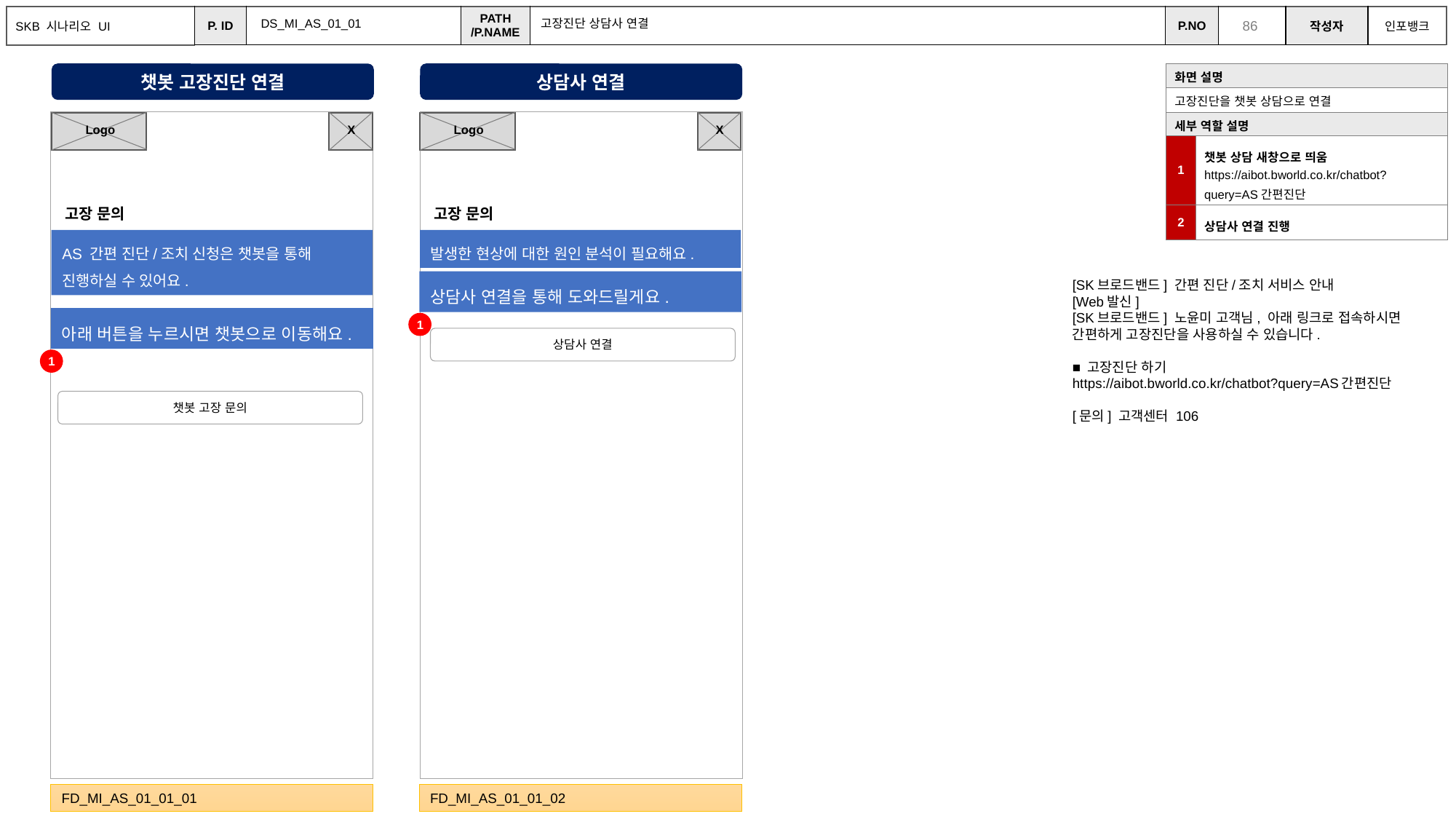

DS_MI_AS_01_01
고장진단 상담사 연결
챗봇 고장진단 연결
상담사 연결
| 화면 설명 |  |
| --- | --- |
| 고장진단을 챗봇 상담으로 연결 |  |
| 세부 역할 설명 |  |
| 1 | 챗봇 상담 새창으로 띄움 https://aibot.bworld.co.kr/chatbot?query=AS간편진단 |
| 2 | 상담사 연결 진행 |

X

X

Logo

Logo
고장 문의
고장 문의
AS 간편 진단/조치 신청은 챗봇을 통해 진행하실 수 있어요.
발생한 현상에 대한 원인 분석이 필요해요.
상담사 연결을 통해 도와드릴게요.
[SK브로드밴드] 간편 진단/조치 서비스 안내
[Web발신]
[SK브로드밴드] 노윤미 고객님, 아래 링크로 접속하시면 간편하게 고장진단을 사용하실 수 있습니다.
■ 고장진단 하기
https://aibot.bworld.co.kr/chatbot?query=AS간편진단
[문의] 고객센터 106
아래 버튼을 누르시면 챗봇으로 이동해요.
1

상담사 연결
1

챗봇 고장 문의
FD_MI_AS_01_01_01
FD_MI_AS_01_01_02